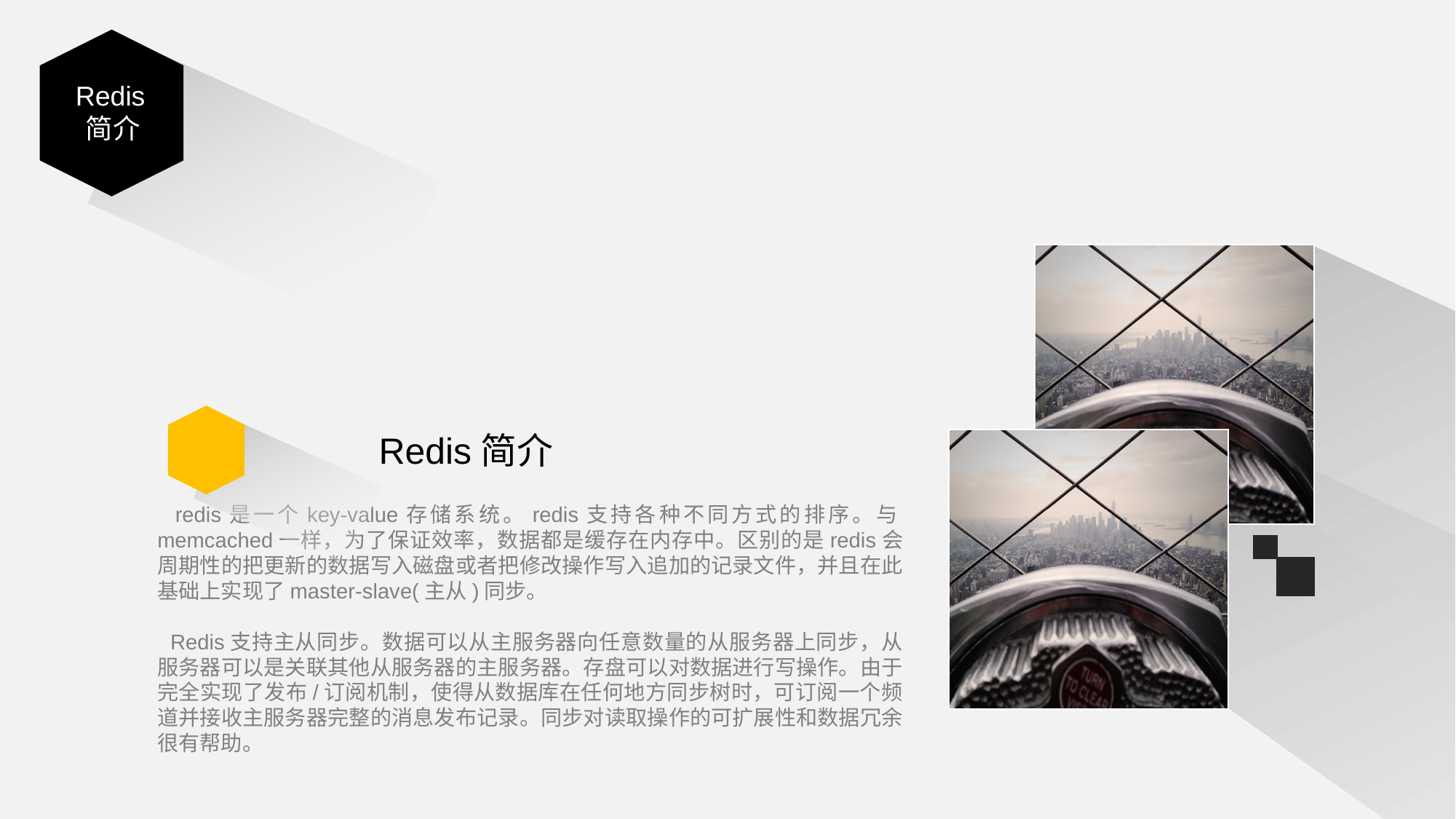

Redis简介

Redis简介

  redis是一个key-value存储系统。redis支持各种不同方式的排序。与memcached一样，为了保证效率，数据都是缓存在内存中。区别的是redis会周期性的把更新的数据写入磁盘或者把修改操作写入追加的记录文件，并且在此基础上实现了master-slave(主从)同步。

  Redis支持主从同步。数据可以从主服务器向任意数量的从服务器上同步，从服务器可以是关联其他从服务器的主服务器。存盘可以对数据进行写操作。由于完全实现了发布/订阅机制，使得从数据库在任何地方同步树时，可订阅一个频道并接收主服务器完整的消息发布记录。同步对读取操作的可扩展性和数据冗余很有帮助。